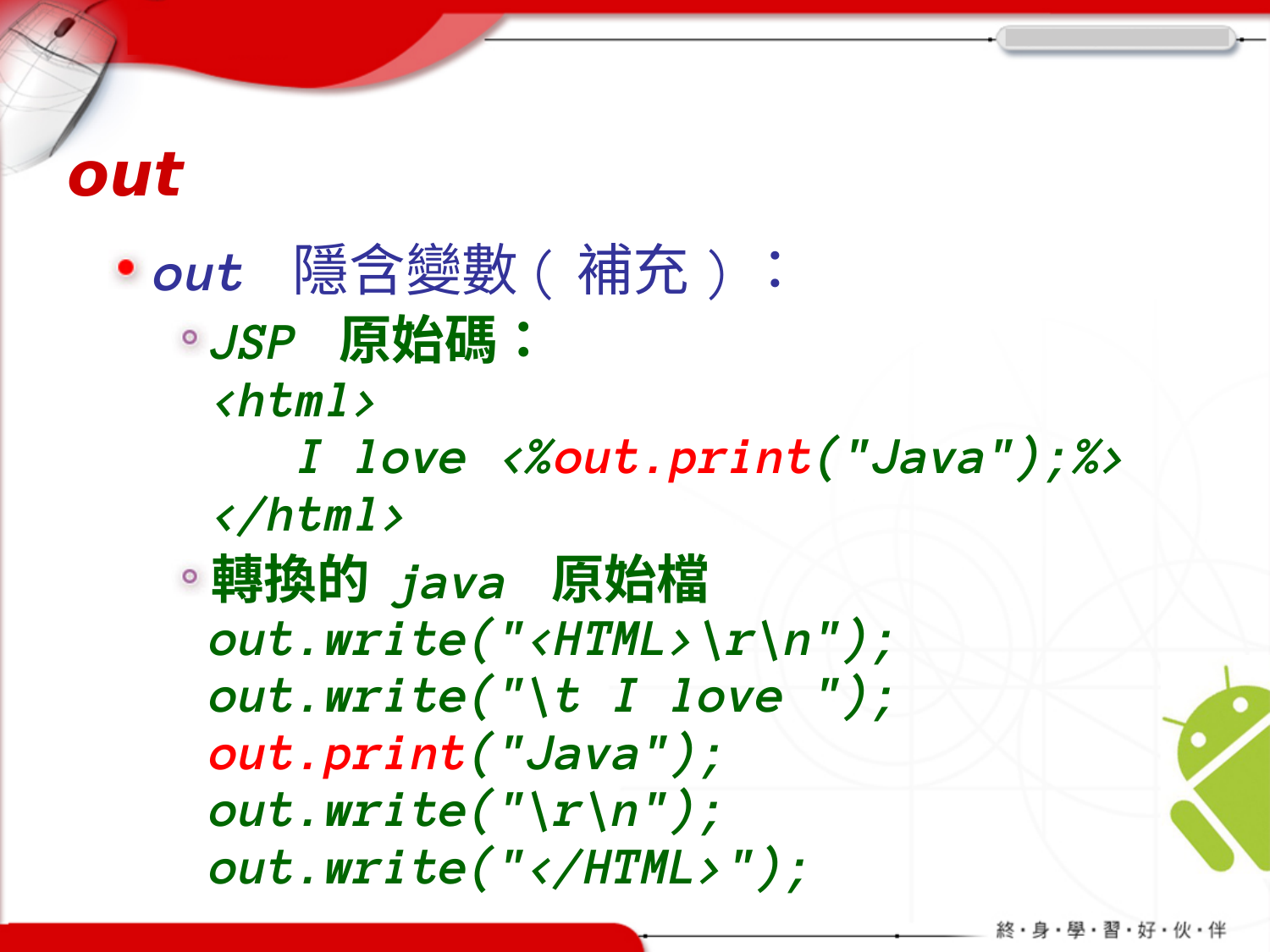

# out
out 隱含變數(補充)：
JSP 原始碼：
<html>
   I love <%out.print("Java");%>
</html>
轉換的 java 原始檔
out.write("<HTML>\r\n");
out.write("\t I love ");
out.print("Java");
out.write("\r\n");
out.write("</HTML>");